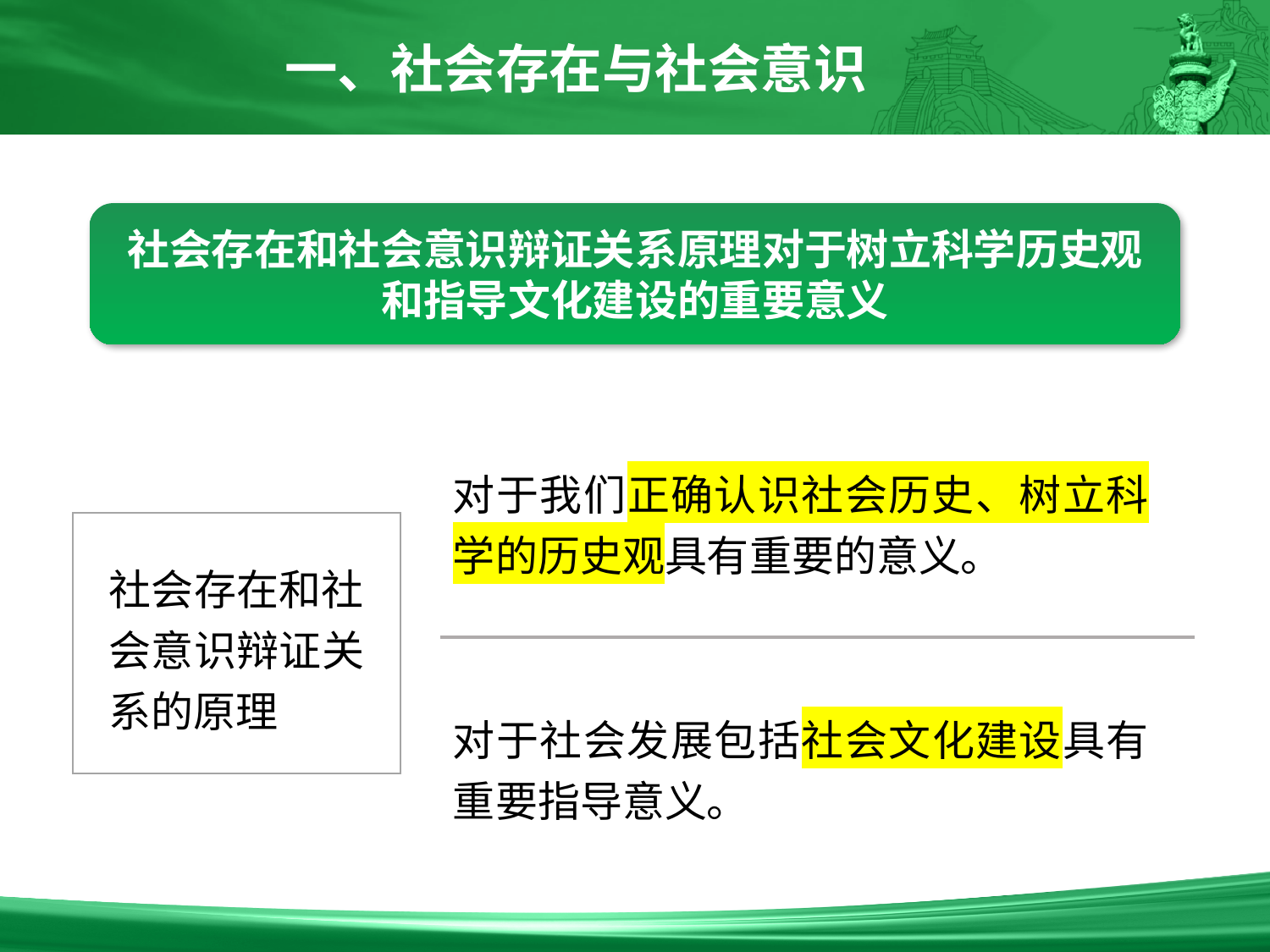

一、社会存在与社会意识
社会存在和社会意识辩证关系原理对于树立科学历史观
和指导文化建设的重要意义
对于我们正确认识社会历史、树立科学的历史观具有重要的意义。

社会存在和社会意识辩证关系的原理
对于社会发展包括社会文化建设具有重要指导意义。